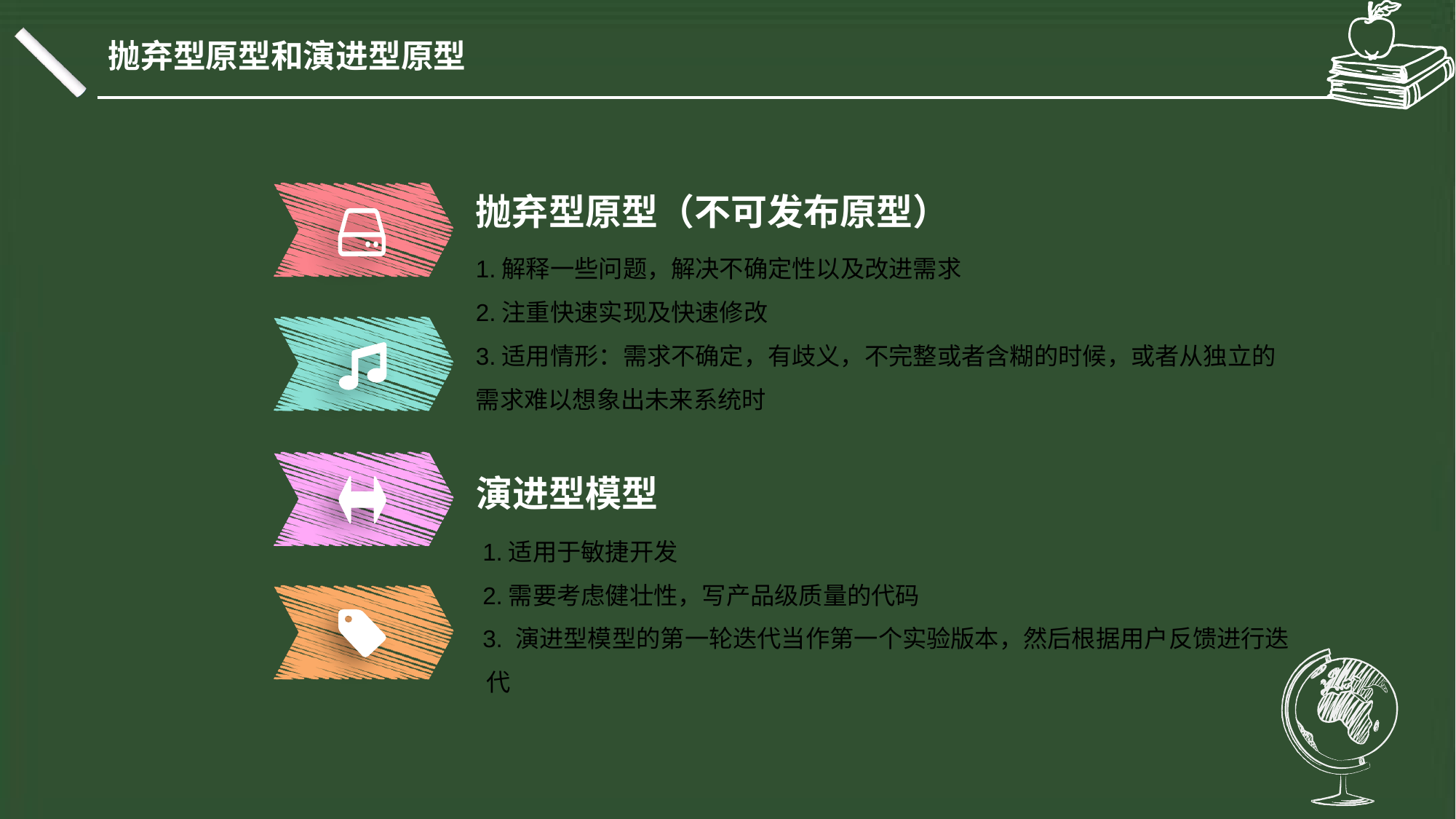

抛弃型原型和演进型原型

抛弃型原型（不可发布原型）
1.解释一些问题，解决不确定性以及改进需求
2.注重快速实现及快速修改
3.适用情形：需求不确定，有歧义，不完整或者含糊的时候，或者从独立的需求难以想象出未来系统时

演进型模型
 1.适用于敏捷开发
 2.需要考虑健壮性，写产品级质量的代码
 3. 演进型模型的第一轮迭代当作第一个实验版本，然后根据用户反馈进行迭   代

延时